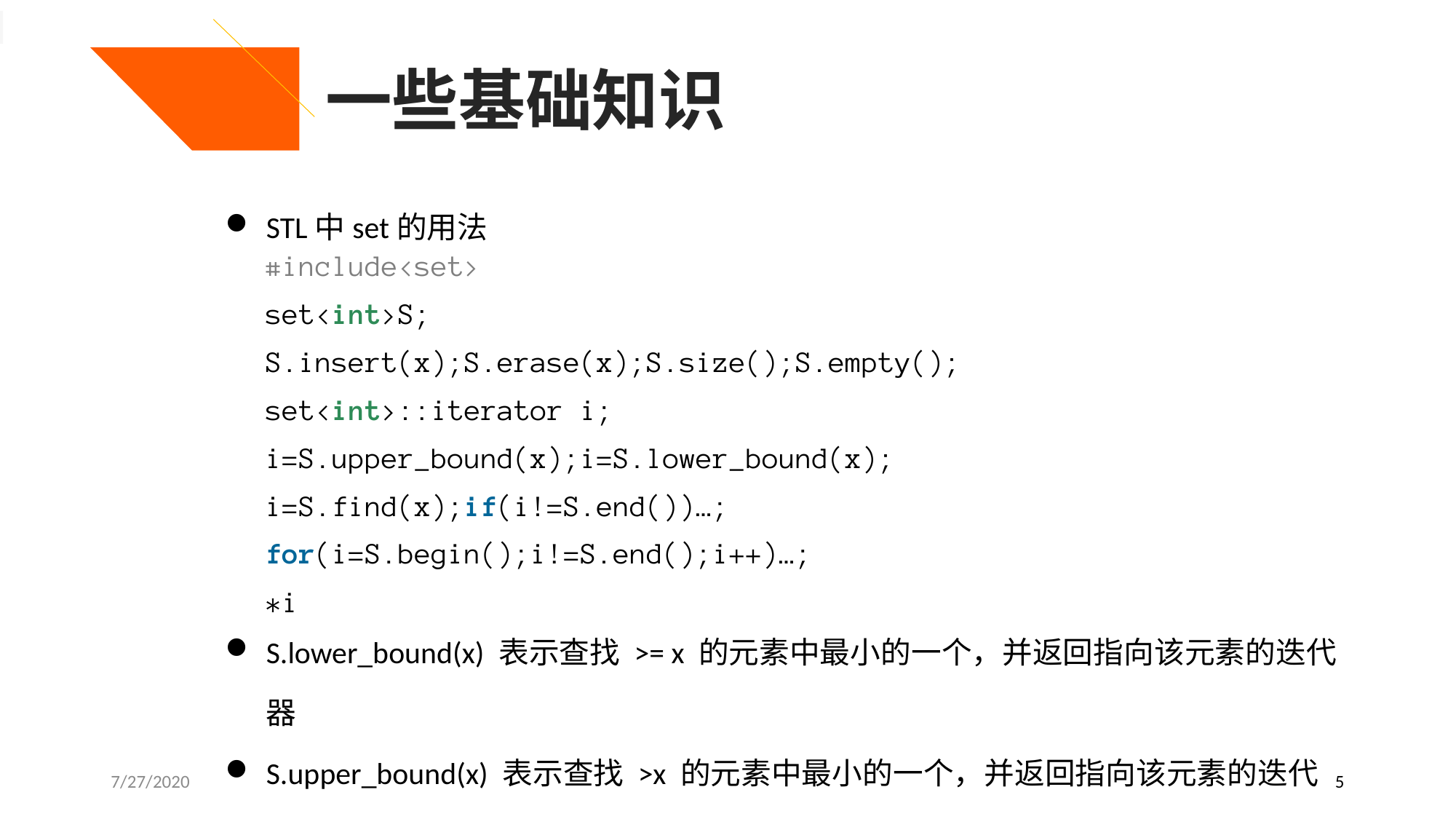

一些基础知识
STL中set的用法

S.lower_bound(x) 表示查找 >= x 的元素中最小的一个，并返回指向该元素的迭代器
S.upper_bound(x) 表示查找 >x 的元素中最小的一个，并返回指向该元素的迭代器

#include<set>
set<int>S;
S.insert(x);S.erase(x);S.size();S.empty();
set<int>::iterator i;
i=S.upper_bound(x);i=S.lower_bound(x);
i=S.find(x);if(i!=S.end())…;
for(i=S.begin();i!=S.end();i++)…;
*i
7/27/2020
5